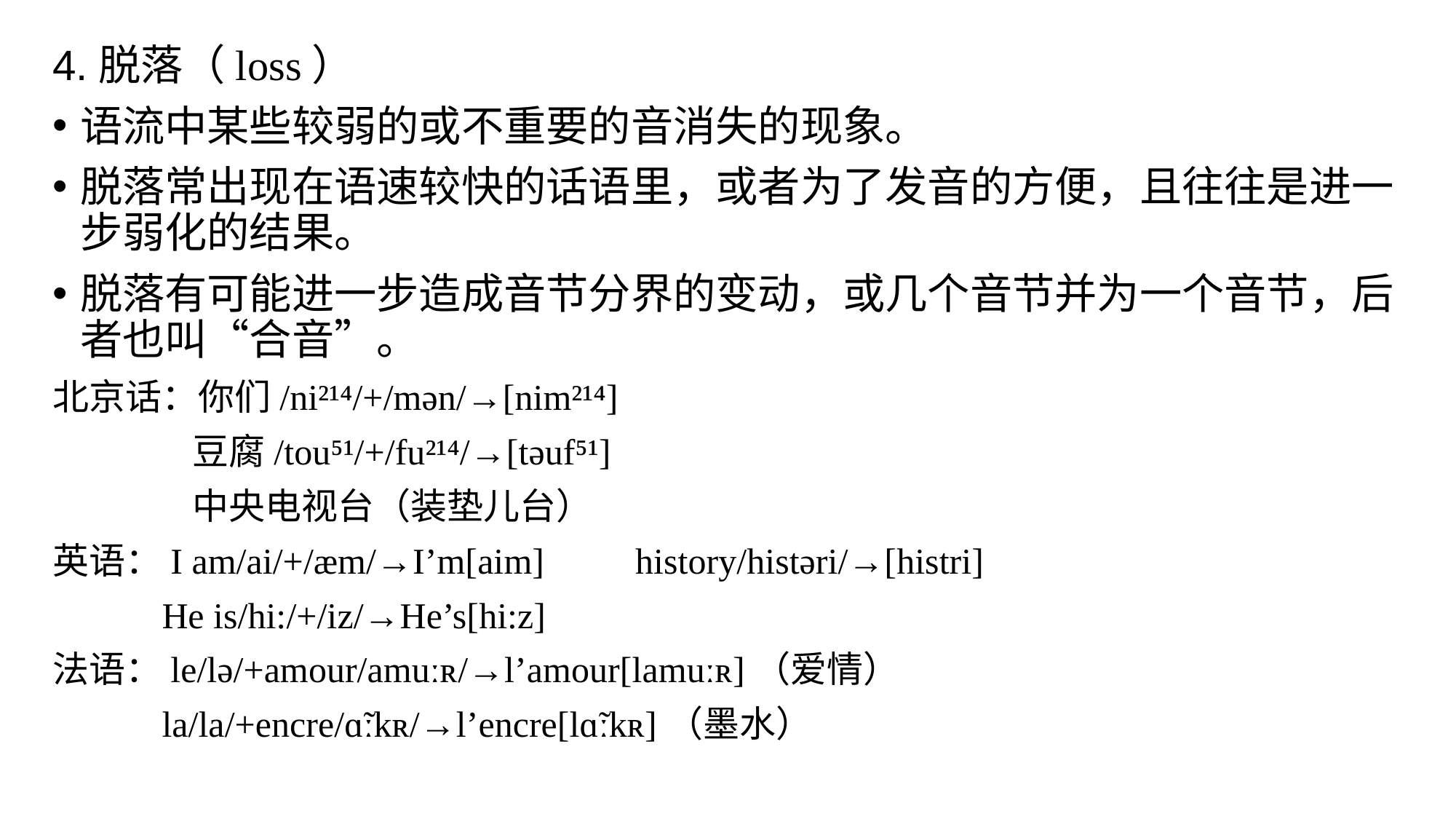

4.脱落（loss）
语流中某些较弱的或不重要的音消失的现象。
脱落常出现在语速较快的话语里，或者为了发音的方便，且往往是进一步弱化的结果。
脱落有可能进一步造成音节分界的变动，或几个音节并为一个音节，后者也叫“合音”。
北京话：你们/ni²¹⁴/+/mən/→[nim²¹⁴]
                豆腐/tou⁵¹/+/fu²¹⁴/→[təuf⁵¹]
                中央电视台（装垫儿台）
英语：I am/ai/+/æm/→I’m[aim]          history/histəri/→[histri]
            He is/hi:/+/iz/→He’s[hi:z]
法语：le/lə/+amour/amuːʀ/→l’amour[lamuːʀ]（爱情）
            la/la/+encre/ɑ̃ːkʀ/→l’encre[lɑ̃ːkʀ]（墨水）